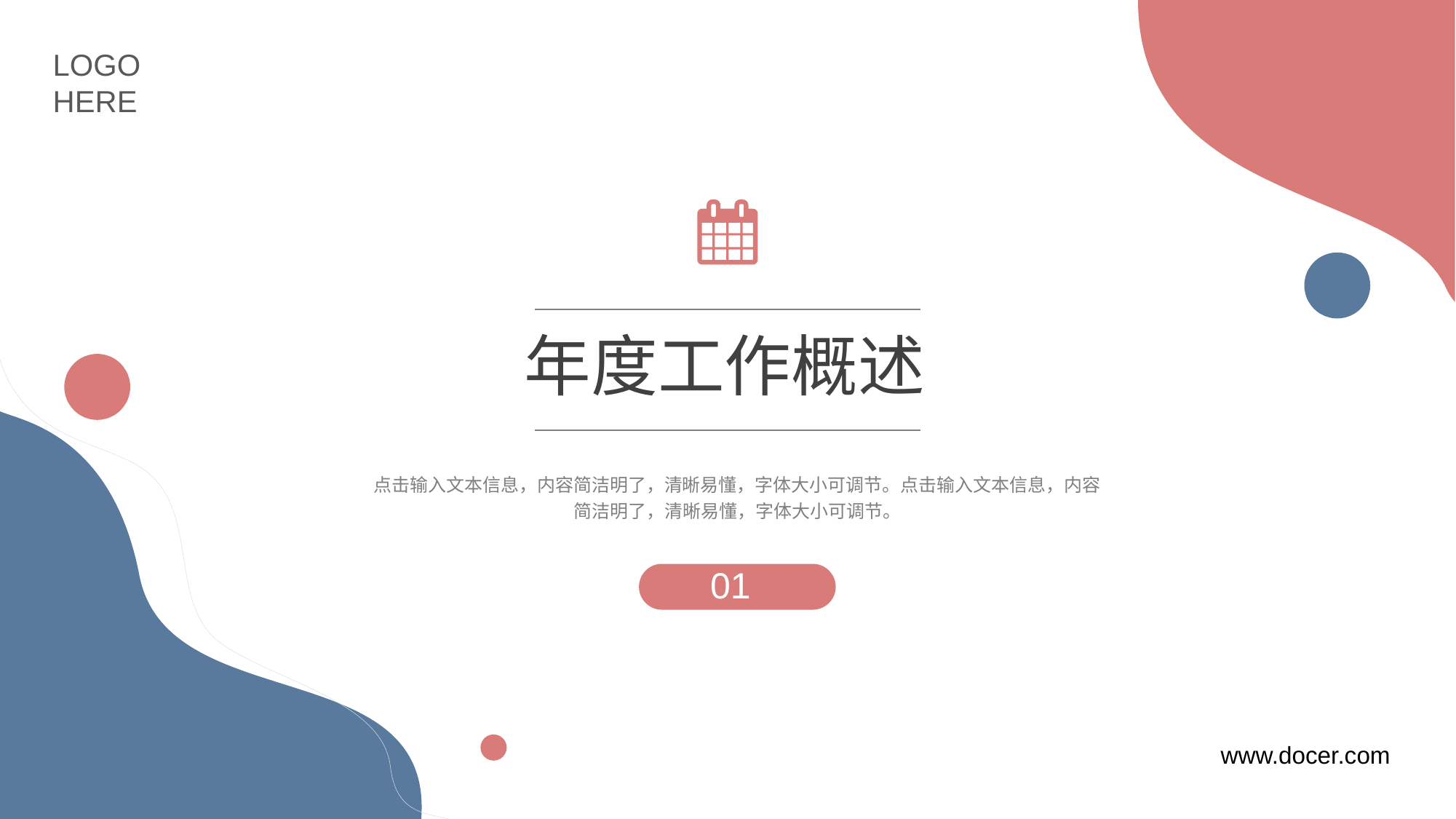

LOGO HERE

年度工作概述

点击输入文本信息，内容简洁明了，清晰易懂，字体大小可调节。点击输入文本信息，内容简洁明了，清晰易懂，字体大小可调节。

01

www.docer.com